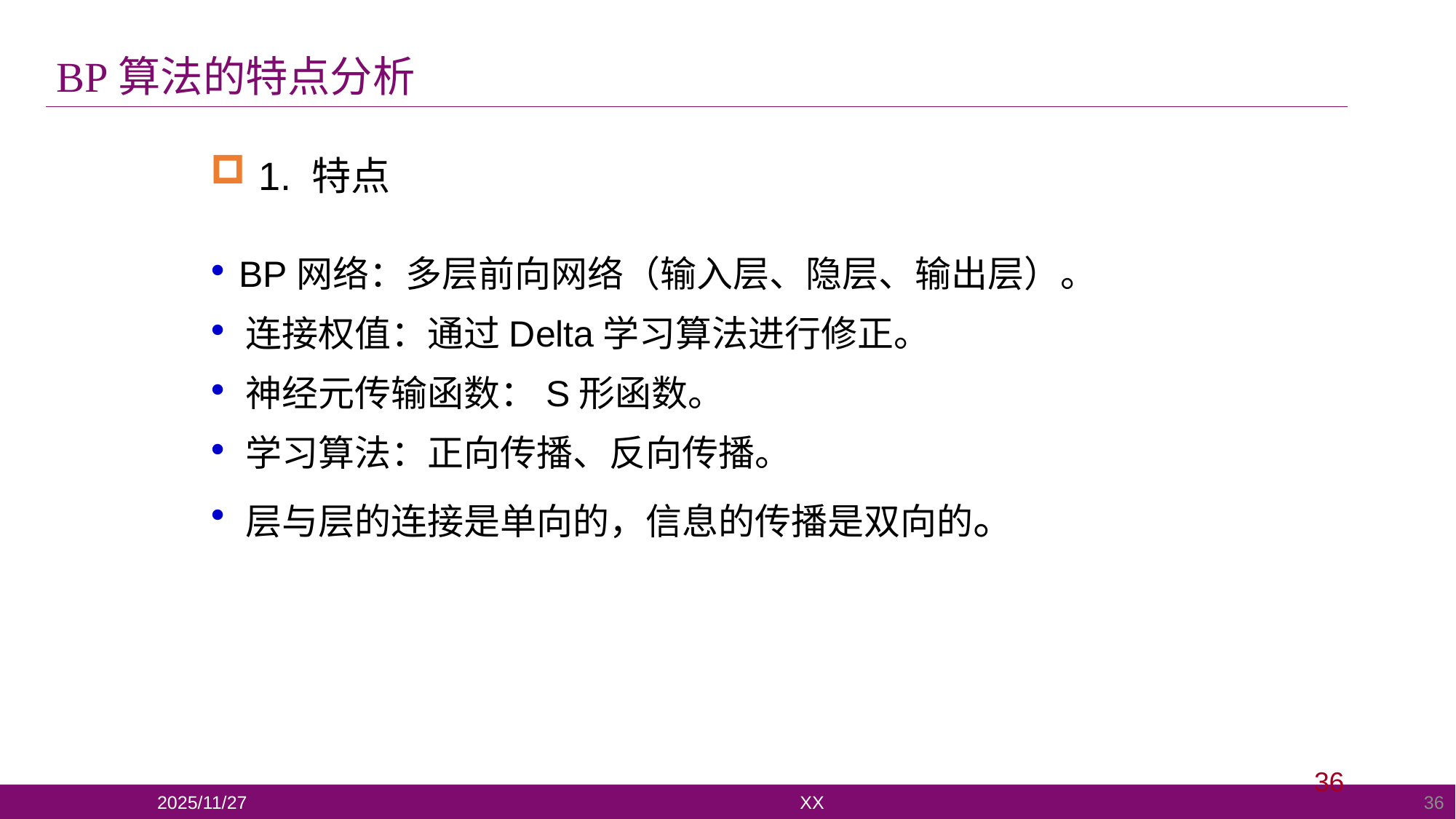

BP算法的特点分析
 1. 特点
 BP网络：多层前向网络（输入层、隐层、输出层）。
 连接权值：通过Delta学习算法进行修正。
 神经元传输函数：S形函数。
 学习算法：正向传播、反向传播。
 层与层的连接是单向的，信息的传播是双向的。

36